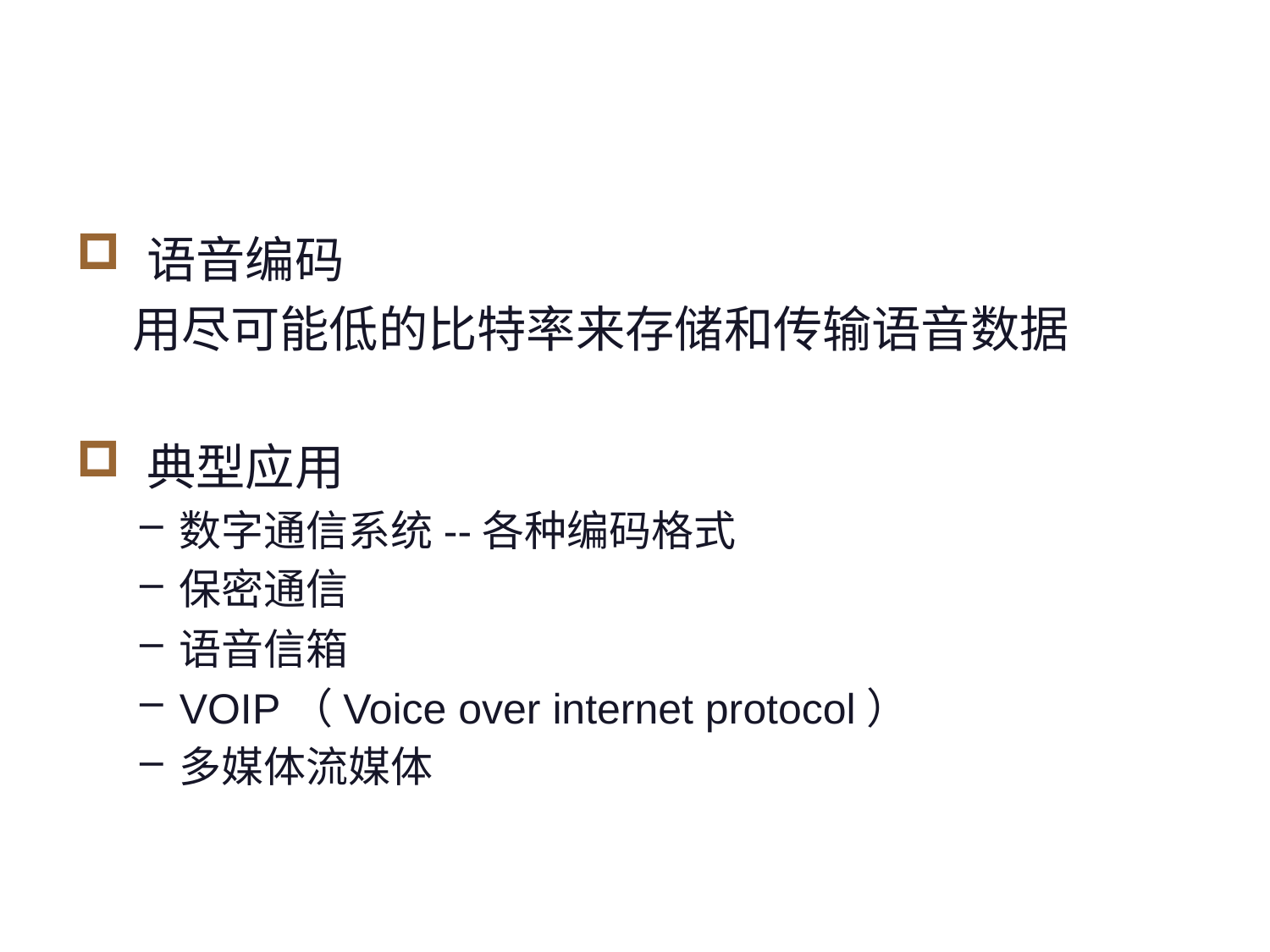

#
 语音编码
    用尽可能低的比特率来存储和传输语音数据

 典型应用
数字通信系统--各种编码格式
保密通信
语音信箱
VOIP（Voice over internet protocol）
多媒体流媒体